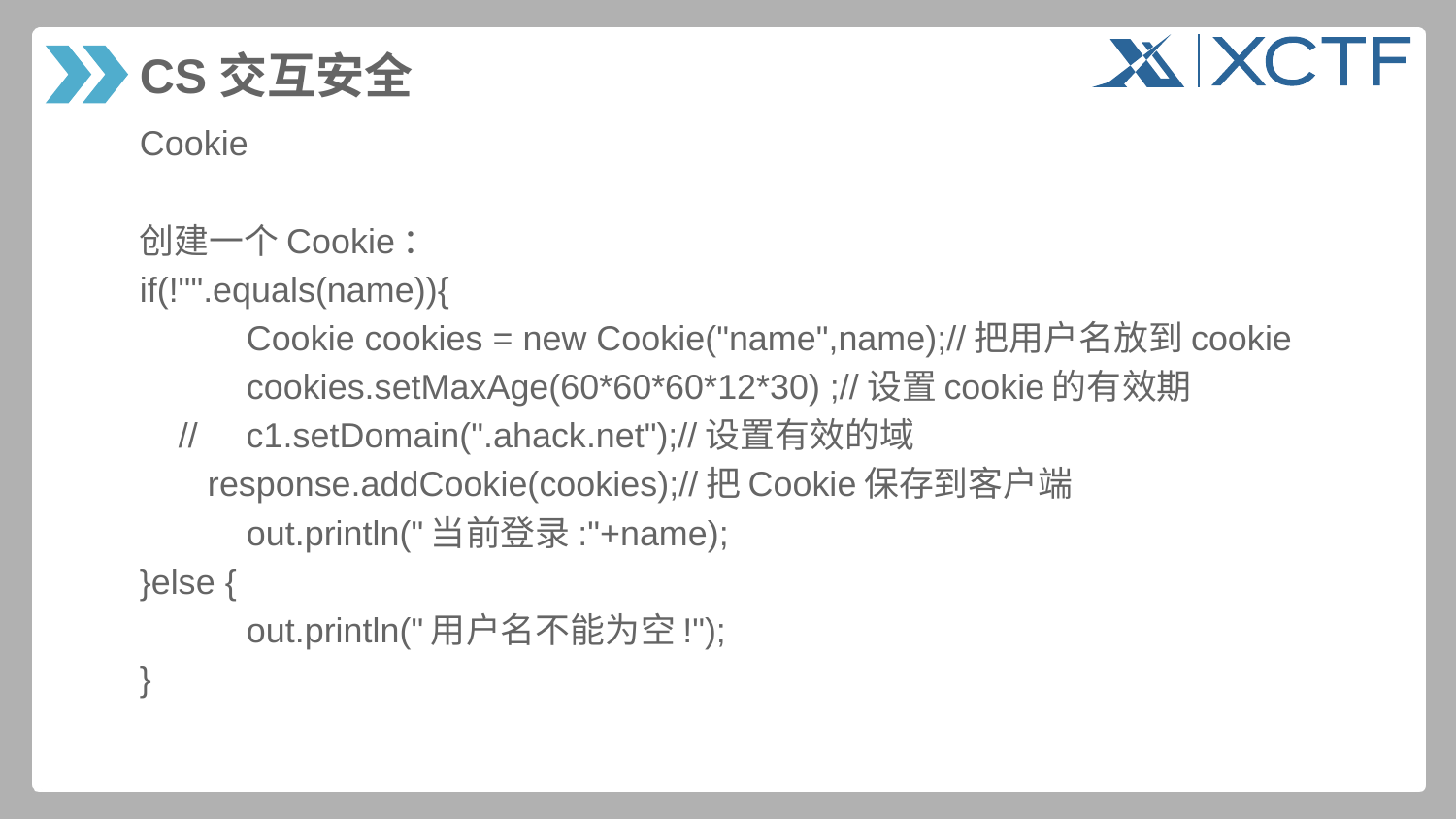

# CS交互安全
Cookie

创建一个Cookie：
if(!"".equals(name)){
            Cookie cookies = new Cookie("name",name);//把用户名放到cookie
            cookies.setMaxAge(60*60*60*12*30) ;//设置cookie的有效期
     //     c1.setDomain(".ahack.net");//设置有效的域
       response.addCookie(cookies);//把Cookie保存到客户端
            out.println("当前登录:"+name);
}else {
            out.println("用户名不能为空!");
}